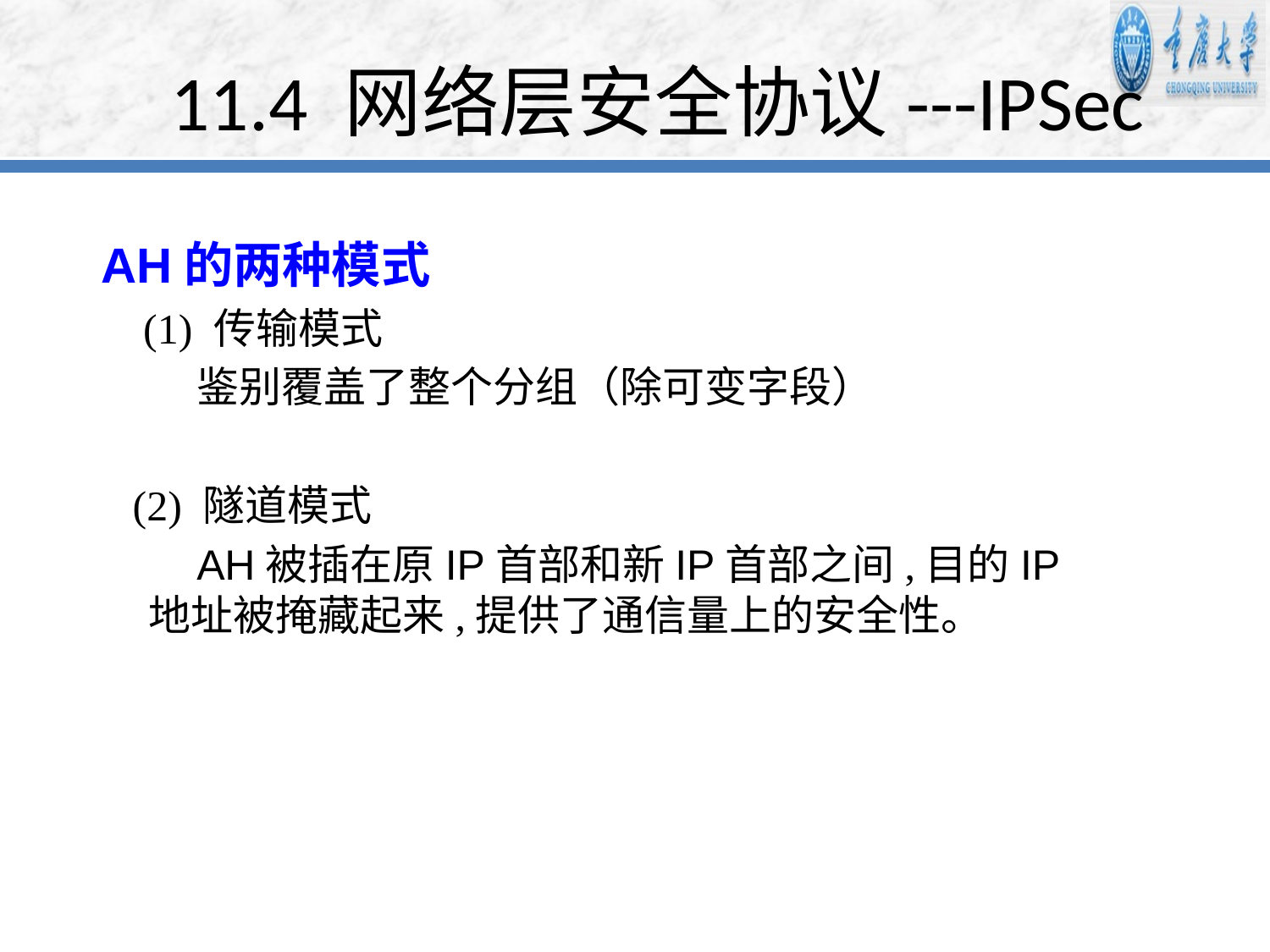

# 11.4 网络层安全协议---IPSec
AH的两种模式
    (1) 传输模式
         鉴别覆盖了整个分组（除可变字段）

   (2) 隧道模式
         AH被插在原IP首部和新IP首部之间,目的IP地址被掩藏起来,提供了通信量上的安全性。